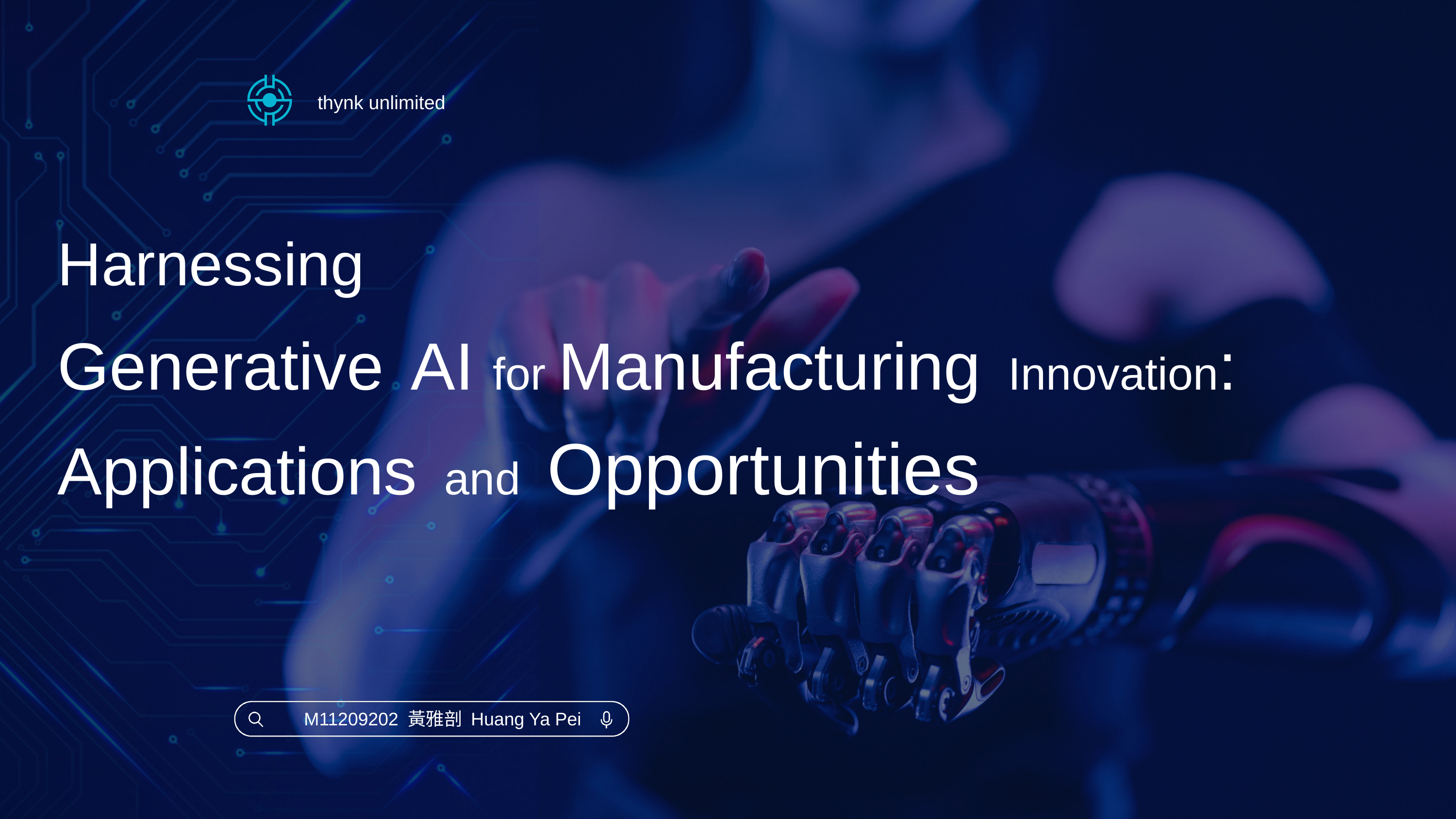

thynk unlimited
Harnessing
Generative AI for Manufacturing Innovation:
Applications and Opportunities

M11209202 黃雅剖 Huang Ya Pei